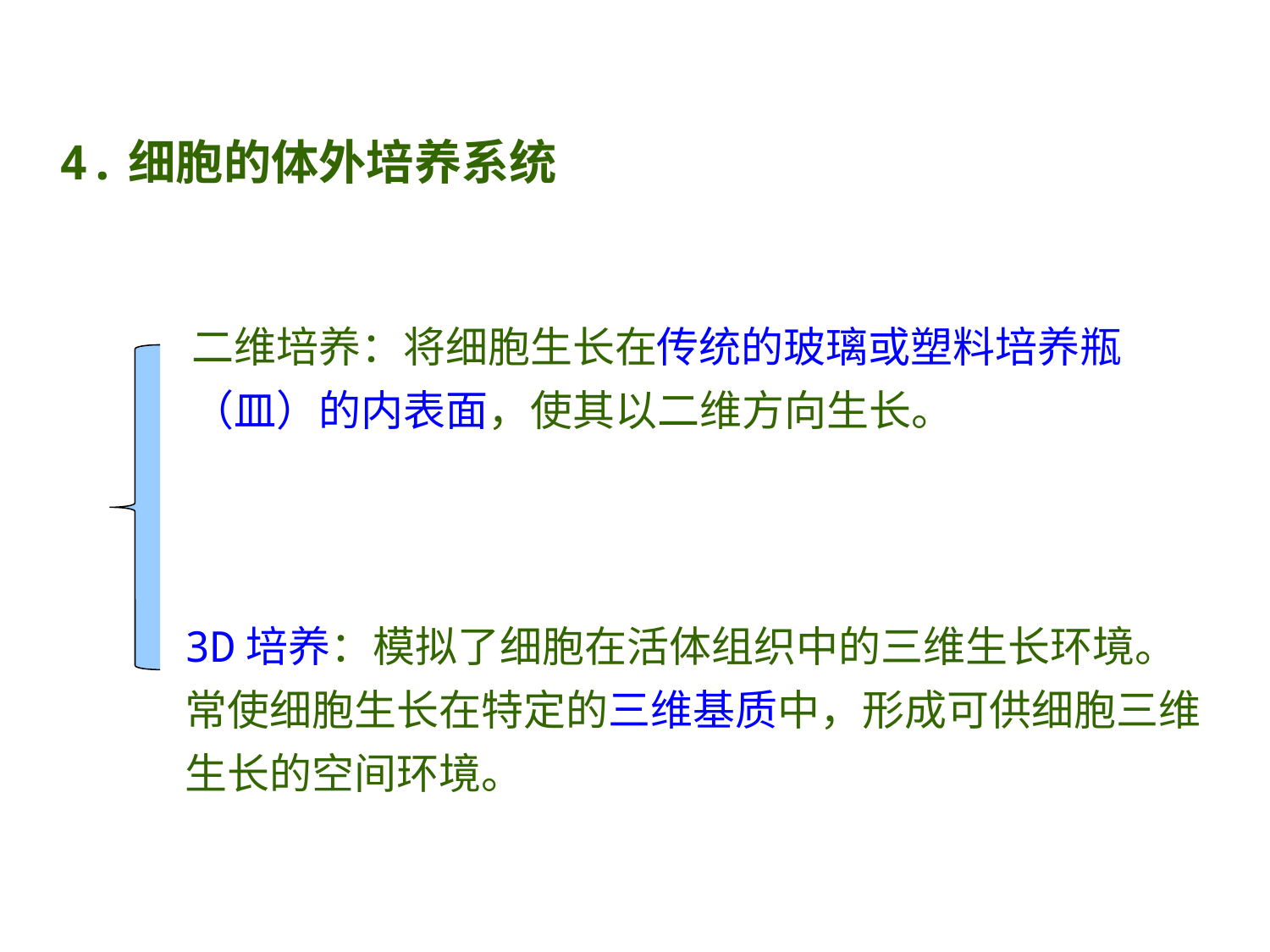

4.细胞的体外培养系统
二维培养：将细胞生长在传统的玻璃或塑料培养瓶（皿）的内表面，使其以二维方向生长。

3D培养：模拟了细胞在活体组织中的三维生长环境。常使细胞生长在特定的三维基质中，形成可供细胞三维生长的空间环境。